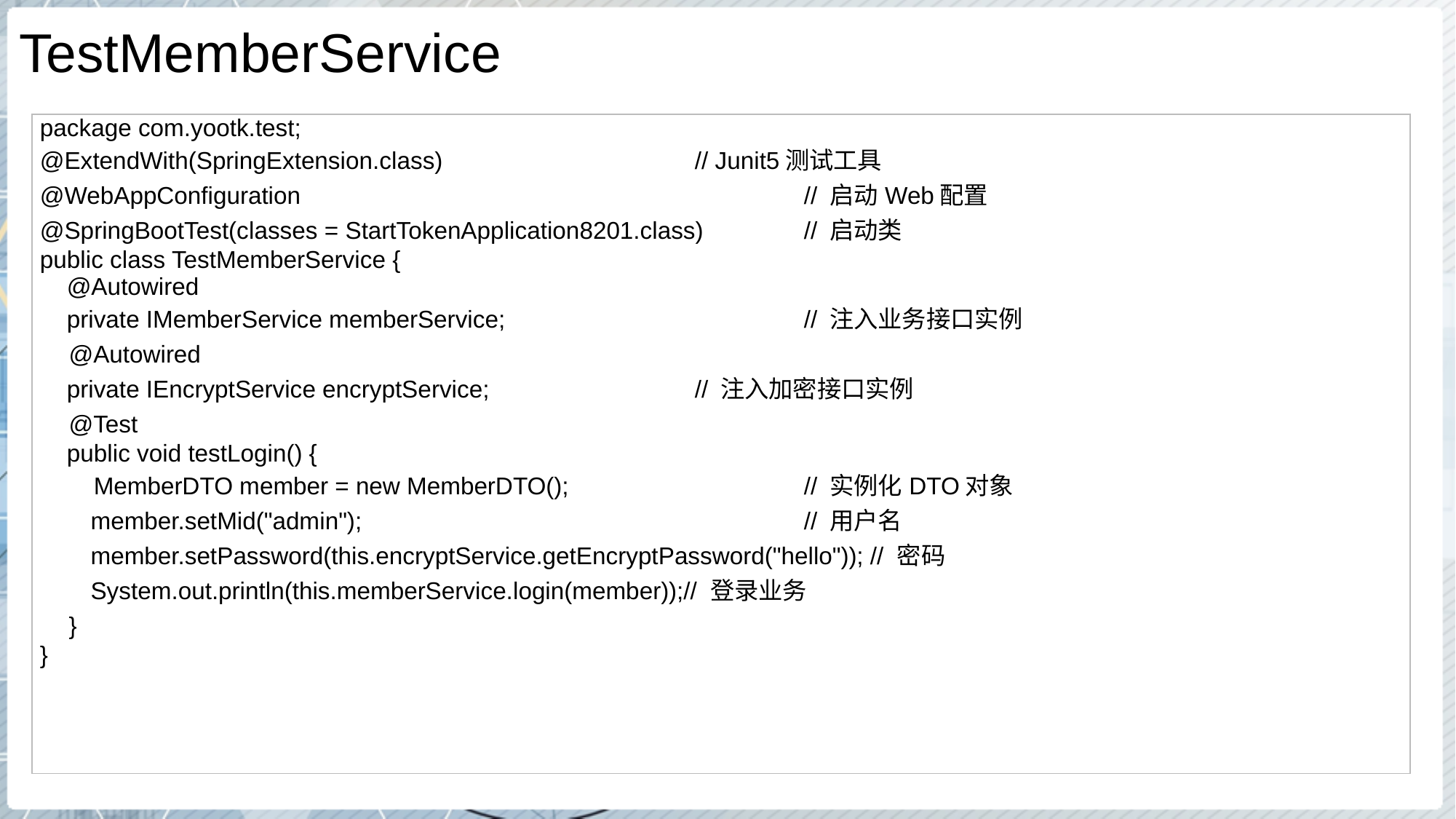

# TestMemberService
| package com.yootk.test; @ExtendWith(SpringExtension.class) // Junit5测试工具 @WebAppConfiguration // 启动Web配置 @SpringBootTest(classes = StartTokenApplication8201.class) // 启动类 public class TestMemberService { @Autowired private IMemberService memberService; // 注入业务接口实例 @Autowired private IEncryptService encryptService; // 注入加密接口实例 @Test public void testLogin() { MemberDTO member = new MemberDTO(); // 实例化DTO对象 member.setMid("admin"); // 用户名 member.setPassword(this.encryptService.getEncryptPassword("hello")); // 密码 System.out.println(this.memberService.login(member));// 登录业务 } } |
| --- |